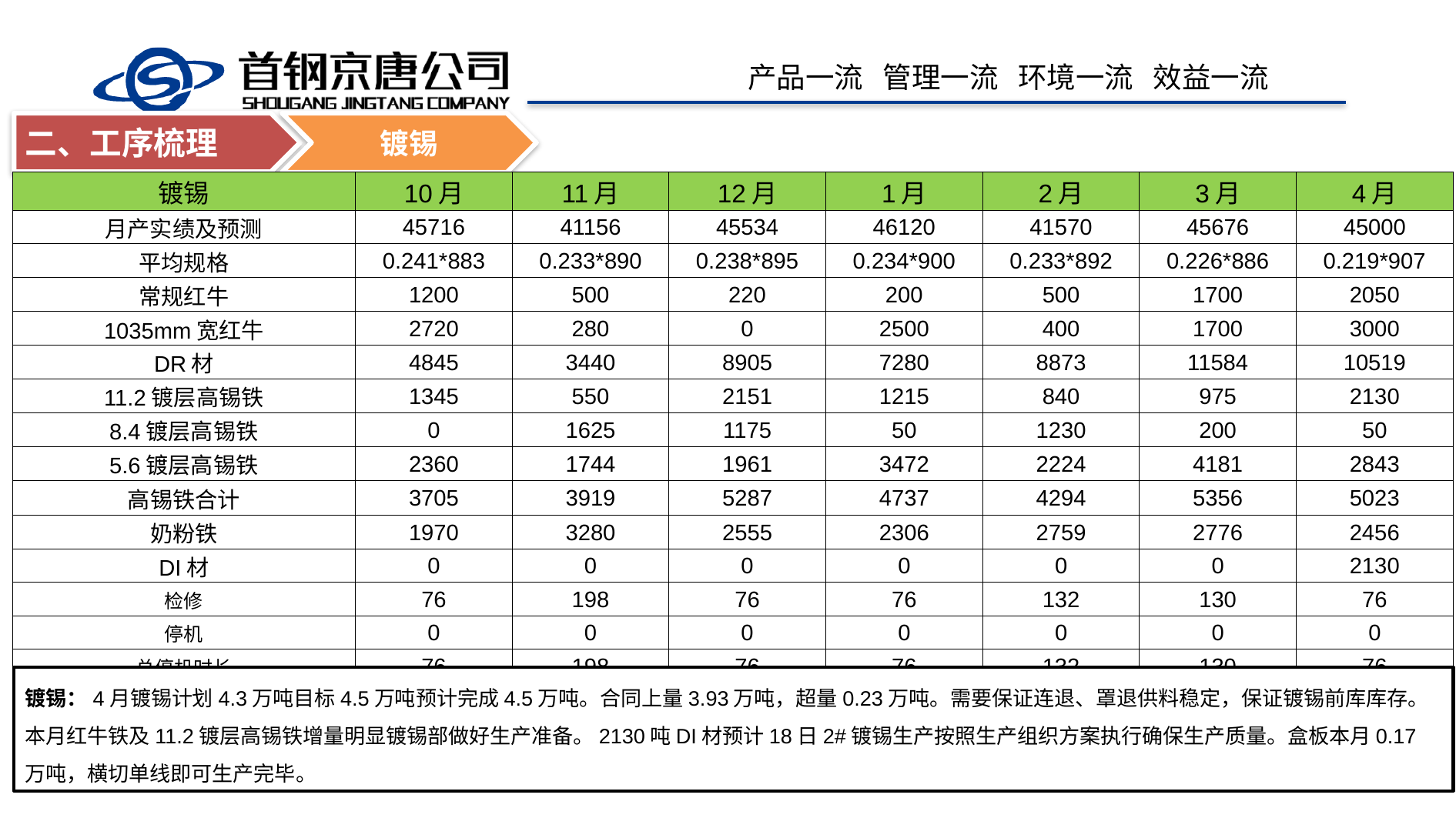

镀锡
二、工序梳理
| 镀锡 | 10月 | 11月 | 12月 | 1月 | 2月 | 3月 | 4月 |
| --- | --- | --- | --- | --- | --- | --- | --- |
| 月产实绩及预测 | 45716 | 41156 | 45534 | 46120 | 41570 | 45676 | 45000 |
| 平均规格 | 0.241\*883 | 0.233\*890 | 0.238\*895 | 0.234\*900 | 0.233\*892 | 0.226\*886 | 0.219\*907 |
| 常规红牛 | 1200 | 500 | 220 | 200 | 500 | 1700 | 2050 |
| 1035mm宽红牛 | 2720 | 280 | 0 | 2500 | 400 | 1700 | 3000 |
| DR材 | 4845 | 3440 | 8905 | 7280 | 8873 | 11584 | 10519 |
| 11.2镀层高锡铁 | 1345 | 550 | 2151 | 1215 | 840 | 975 | 2130 |
| 8.4镀层高锡铁 | 0 | 1625 | 1175 | 50 | 1230 | 200 | 50 |
| 5.6镀层高锡铁 | 2360 | 1744 | 1961 | 3472 | 2224 | 4181 | 2843 |
| 高锡铁合计 | 3705 | 3919 | 5287 | 4737 | 4294 | 5356 | 5023 |
| 奶粉铁 | 1970 | 3280 | 2555 | 2306 | 2759 | 2776 | 2456 |
| DI材 | 0 | 0 | 0 | 0 | 0 | 0 | 2130 |
| 检修 | 76 | 198 | 76 | 76 | 132 | 130 | 76 |
| 停机 | 0 | 0 | 0 | 0 | 0 | 0 | 0 |
| 总停机时长 | 76 | 198 | 76 | 76 | 132 | 130 | 76 |
镀锡：4月镀锡计划4.3万吨目标4.5万吨预计完成4.5万吨。合同上量3.93万吨，超量0.23万吨。需要保证连退、罩退供料稳定，保证镀锡前库库存。本月红牛铁及11.2镀层高锡铁增量明显镀锡部做好生产准备。2130吨DI材预计18日2#镀锡生产按照生产组织方案执行确保生产质量。盒板本月0.17万吨，横切单线即可生产完毕。